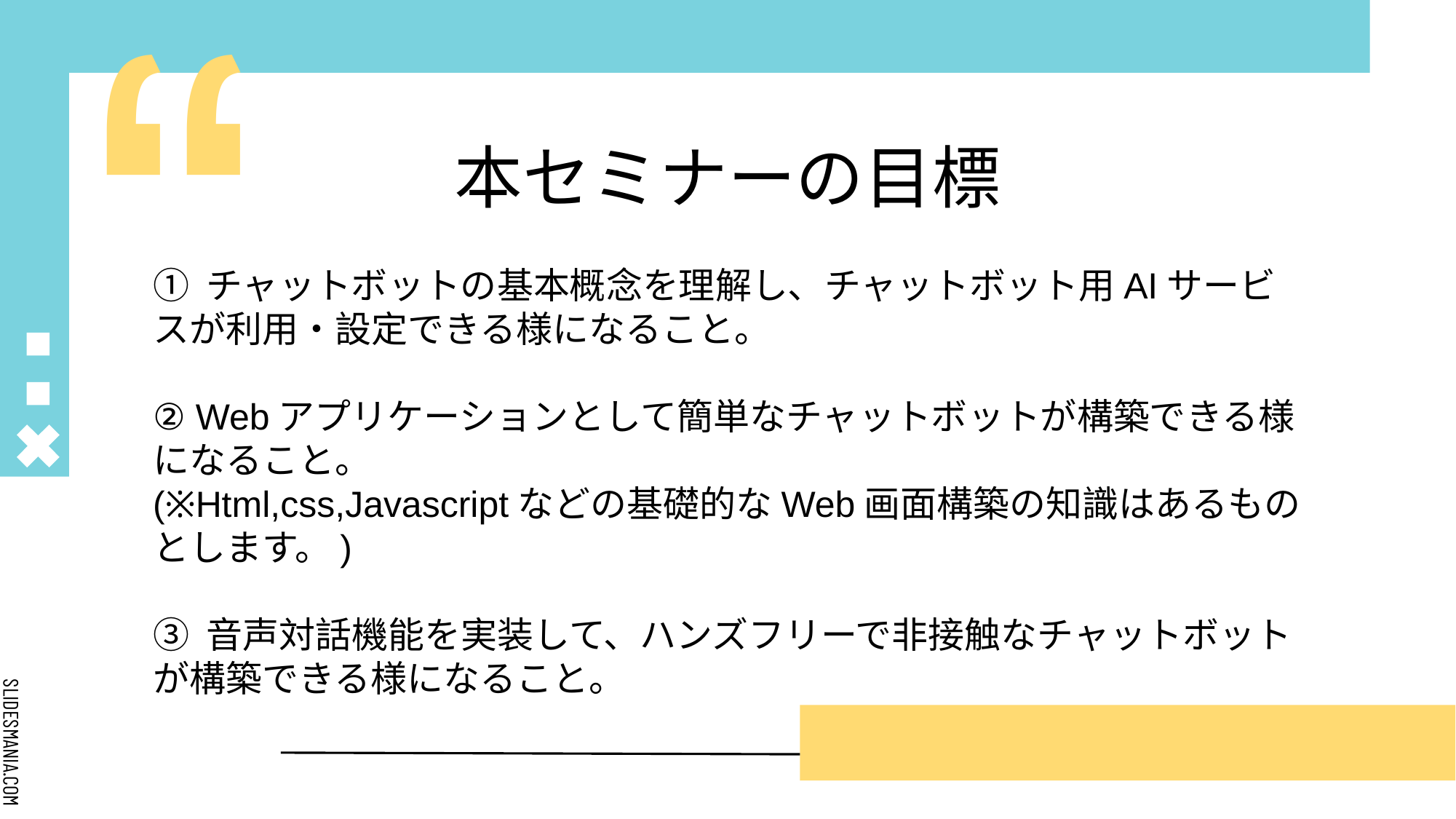

# 本セミナーの目標
① チャットボットの基本概念を理解し、チャットボット用AIサービスが利用・設定できる様になること。

② Webアプリケーションとして簡単なチャットボットが構築できる様になること。
(※Html,css,Javascriptなどの基礎的なWeb画面構築の知識はあるものとします。)

③ 音声対話機能を実装して、ハンズフリーで非接触なチャットボットが構築できる様になること。